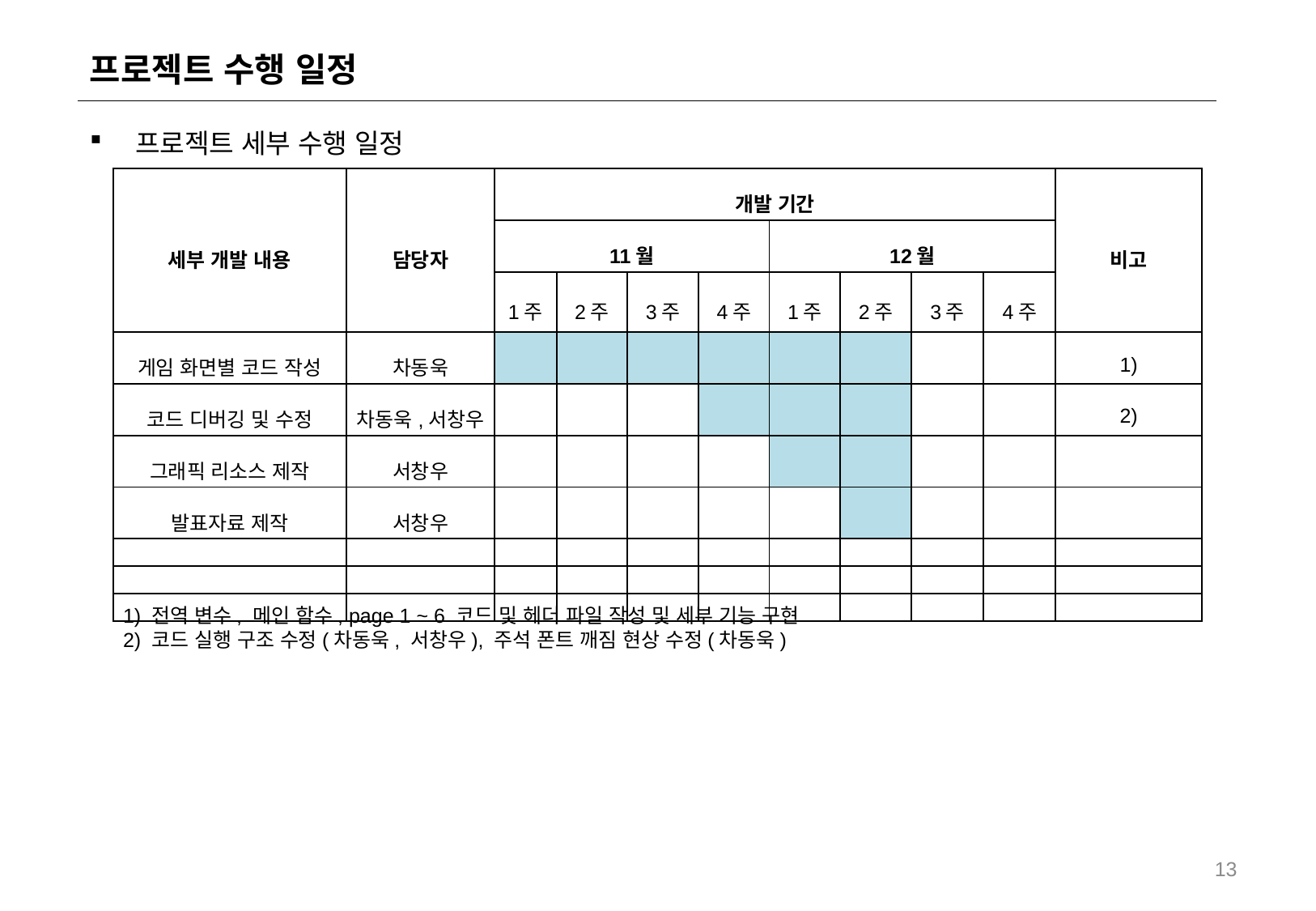

# 프로젝트 수행 일정
프로젝트 세부 수행 일정

| 세부 개발 내용 | 담당자 | 개발 기간 |  |  |  |  |  |  |  | 비고 |
| --- | --- | --- | --- | --- | --- | --- | --- | --- | --- | --- |
|  |  | 11월 |  |  |  | 12월 |  |  |  |  |
|  |  | 1주 | 2주 | 3주 | 4주 | 1주 | 2주 | 3주 | 4주 |  |
| 게임 화면별 코드 작성 | 차동욱 |  |  |  |  |  |  |  |  | 1) |
| 코드 디버깅 및 수정 | 차동욱,서창우 |  |  |  |  |  |  |  |  | 2) |
| 그래픽 리소스 제작 | 서창우 |  |  |  |  |  |  |  |  |  |
| 발표자료 제작 | 서창우 |  |  |  |  |  |  |  |  |  |
|  |  |  |  |  |  |  |  |  |  |  |
|  |  |  |  |  |  |  |  |  |  |  |
|  |  |  |  |  |  |  |  |  |  |  |
1) 전역 변수, 메인 함수, page 1 ~ 6 코드 및 헤더 파일 작성 및 세부 기능 구현
2) 코드 실행 구조 수정(차동욱, 서창우), 주석 폰트 깨짐 현상 수정(차동욱)
13